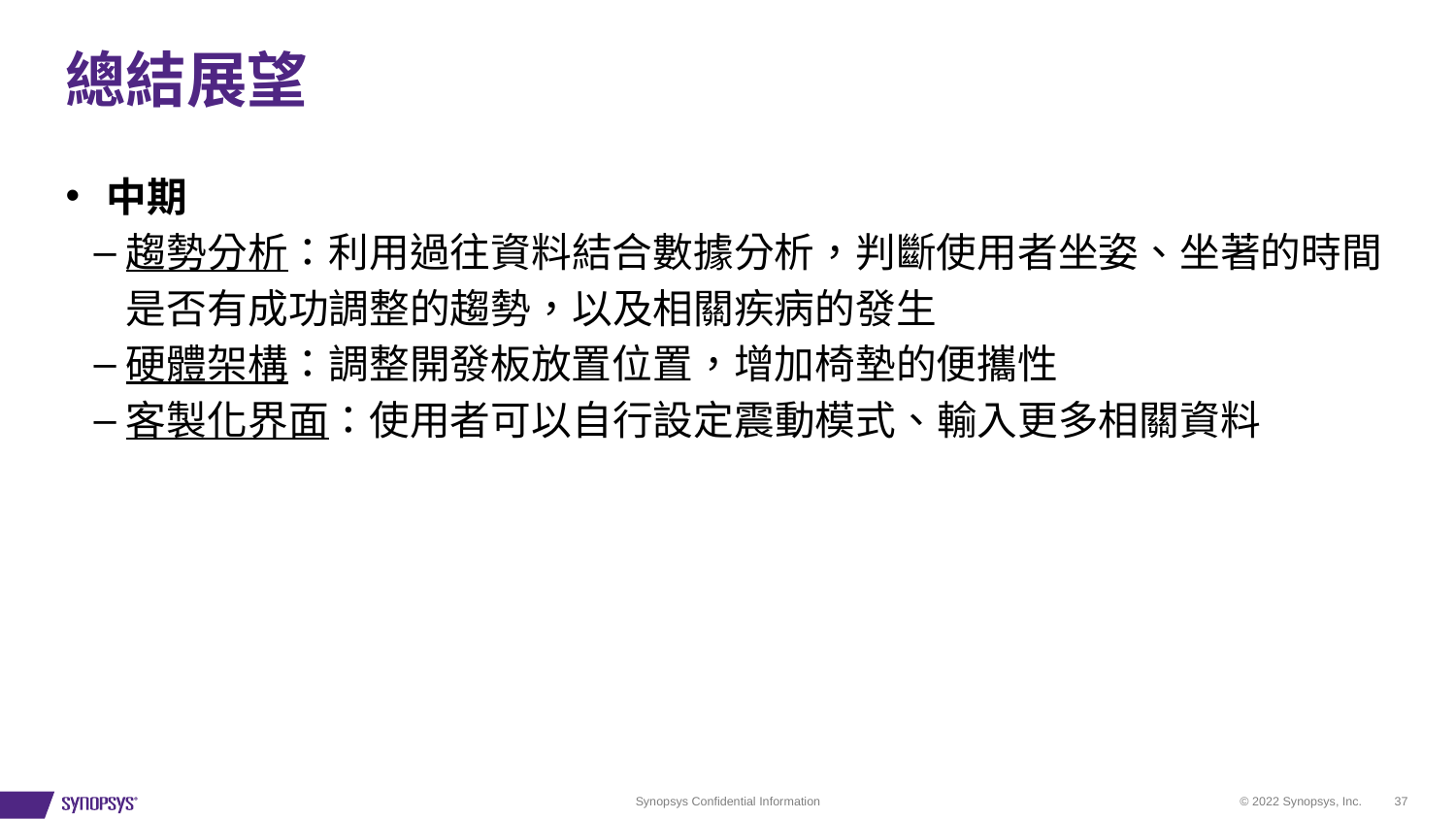

# 總結展望
 中期
趨勢分析：利用過往資料結合數據分析，判斷使用者坐姿、坐著的時間是否有成功調整的趨勢，以及相關疾病的發生
硬體架構：調整開發板放置位置，增加椅墊的便攜性
客製化界面：使用者可以自行設定震動模式、輸入更多相關資料